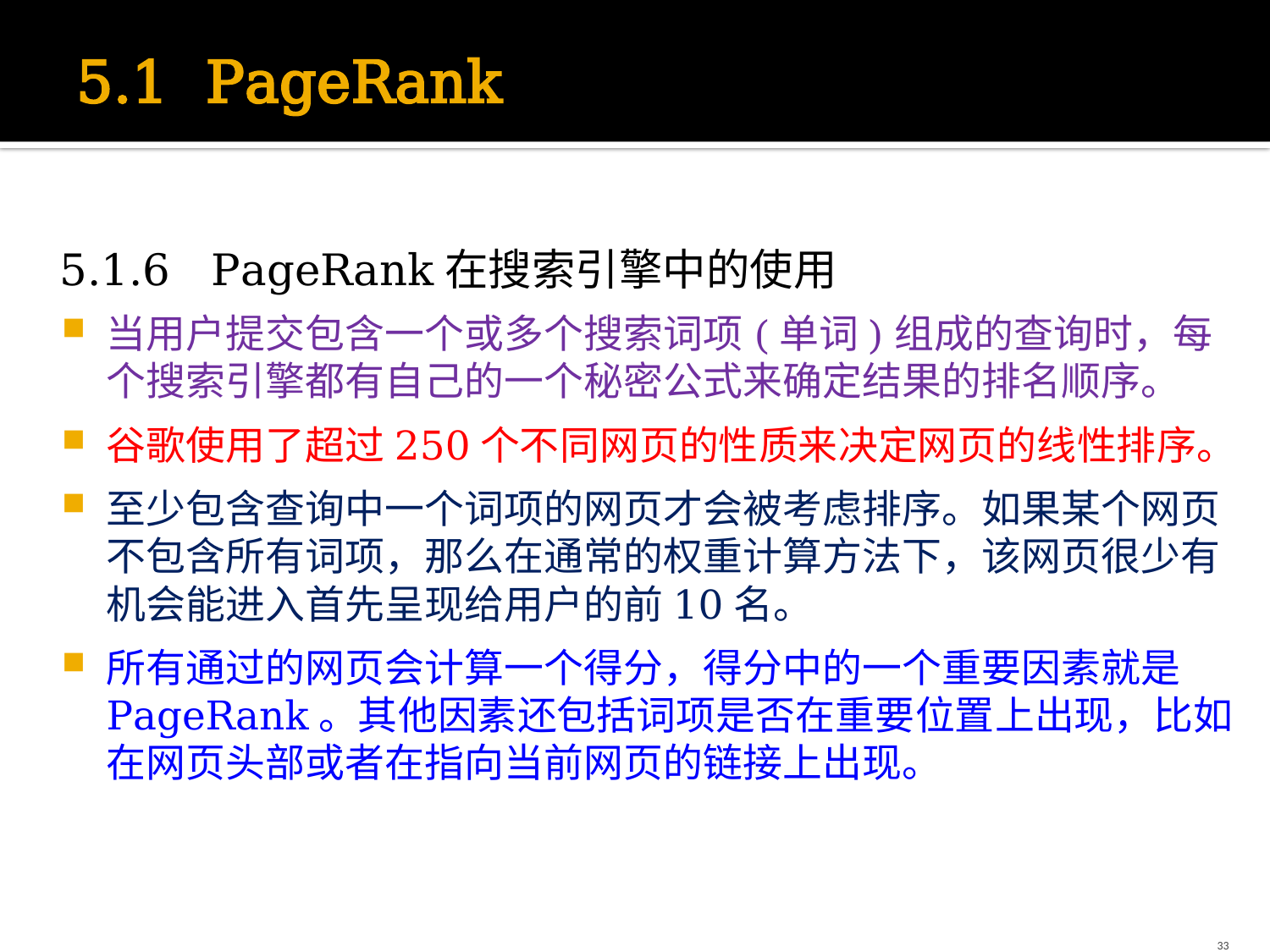

# 5.1  PageRank
5.1.6   PageRank在搜索引擎中的使用

当用户提交包含一个或多个搜索词项(单词)组成的查询时，每个搜索引擎都有自己的一个秘密公式来确定结果的排名顺序。
谷歌使用了超过250个不同网页的性质来决定网页的线性排序。
至少包含查询中一个词项的网页才会被考虑排序。如果某个网页不包含所有词项，那么在通常的权重计算方法下，该网页很少有机会能进入首先呈现给用户的前10名。
所有通过的网页会计算一个得分，得分中的一个重要因素就是PageRank。其他因素还包括词项是否在重要位置上出现，比如在网页头部或者在指向当前网页的链接上出现。
33